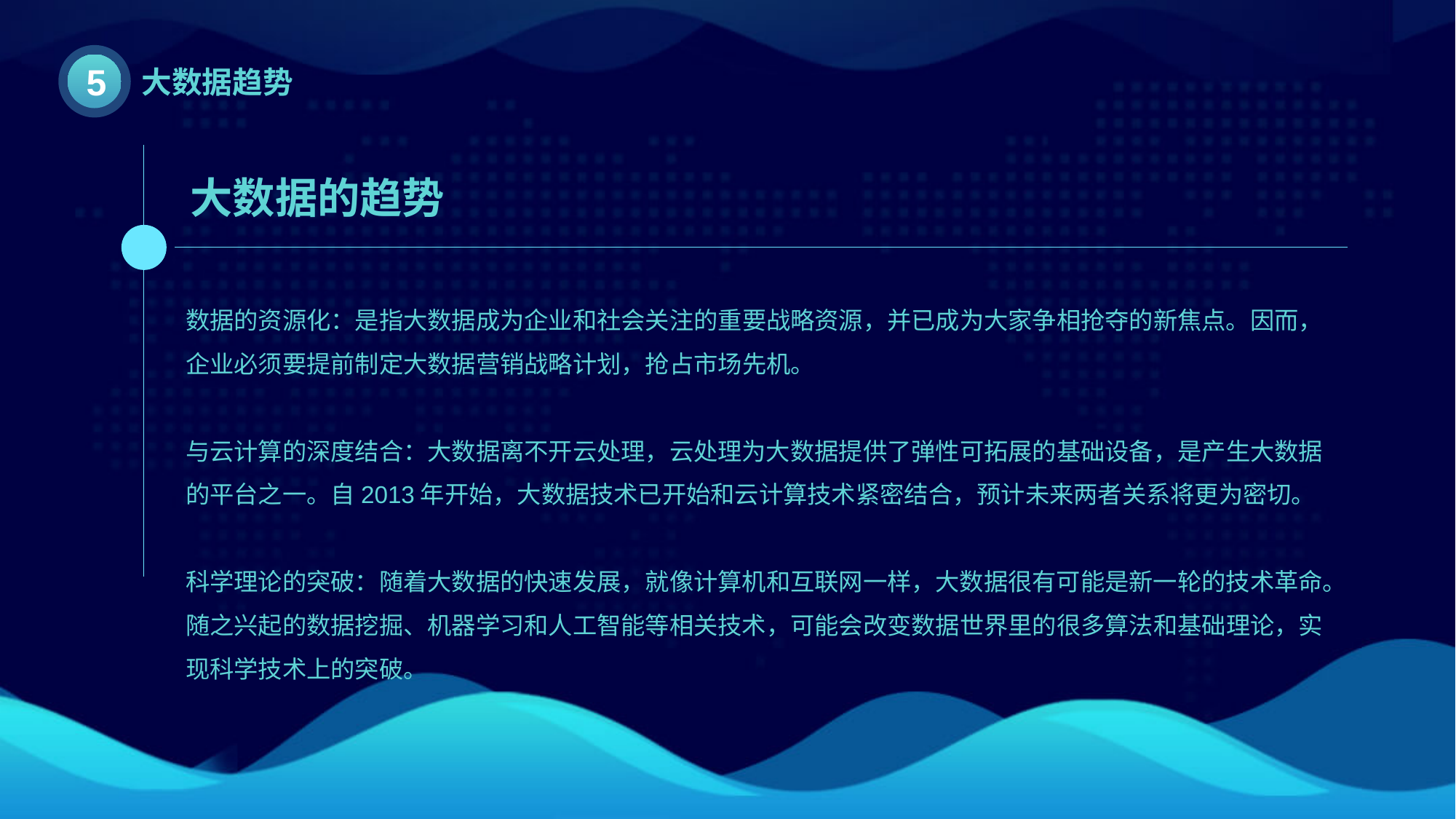

5
大数据趋势
大数据的趋势

数据的资源化：是指大数据成为企业和社会关注的重要战略资源，并已成为大家争相抢夺的新焦点。因而，企业必须要提前制定大数据营销战略计划，抢占市场先机。

与云计算的深度结合：大数据离不开云处理，云处理为大数据提供了弹性可拓展的基础设备，是产生大数据的平台之一。自2013年开始，大数据技术已开始和云计算技术紧密结合，预计未来两者关系将更为密切。

科学理论的突破：随着大数据的快速发展，就像计算机和互联网一样，大数据很有可能是新一轮的技术革命。随之兴起的数据挖掘、机器学习和人工智能等相关技术，可能会改变数据世界里的很多算法和基础理论，实现科学技术上的突破。